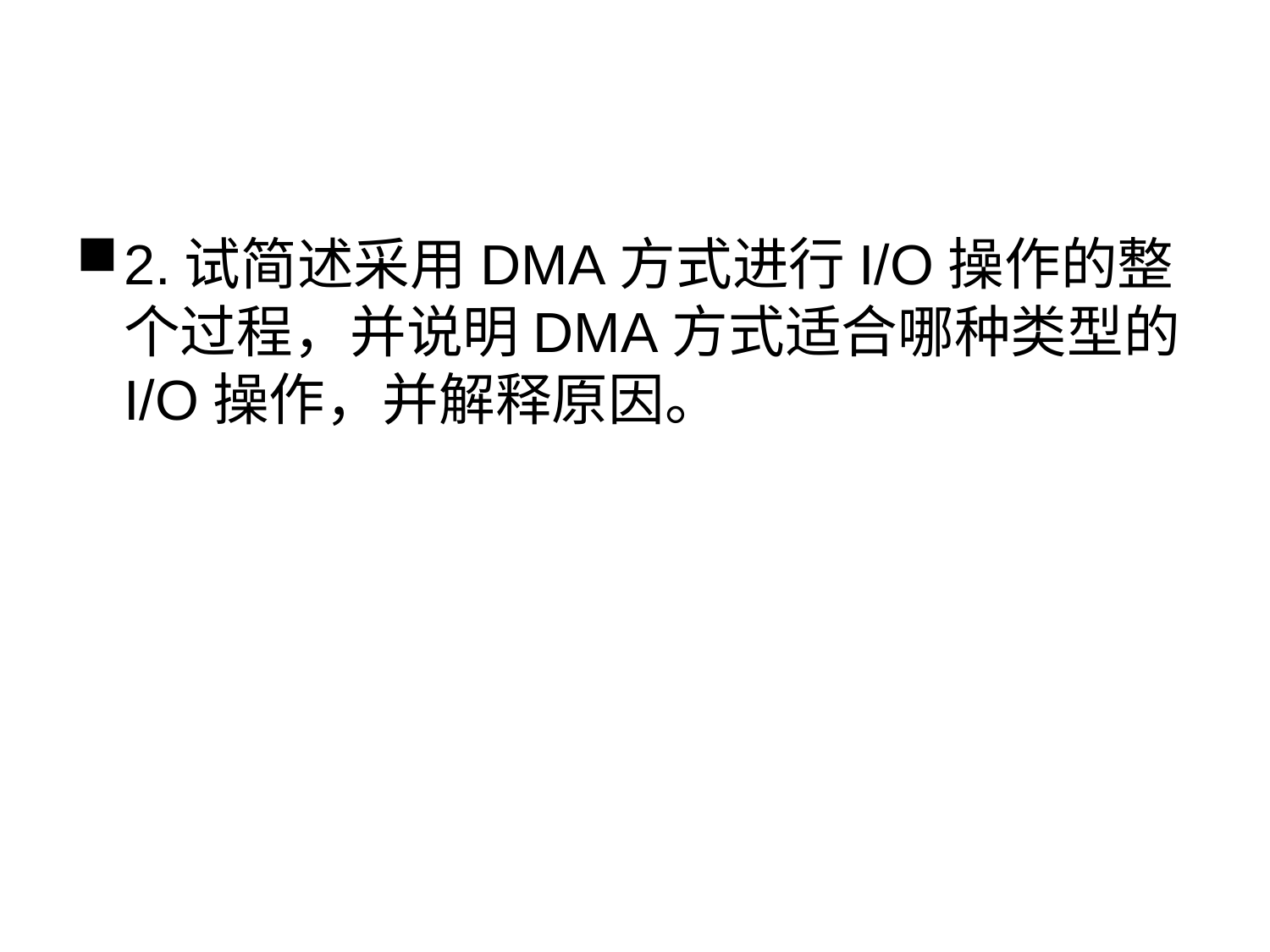

#
2.试简述采用DMA方式进行I/O操作的整个过程，并说明DMA方式适合哪种类型的I/O操作，并解释原因。